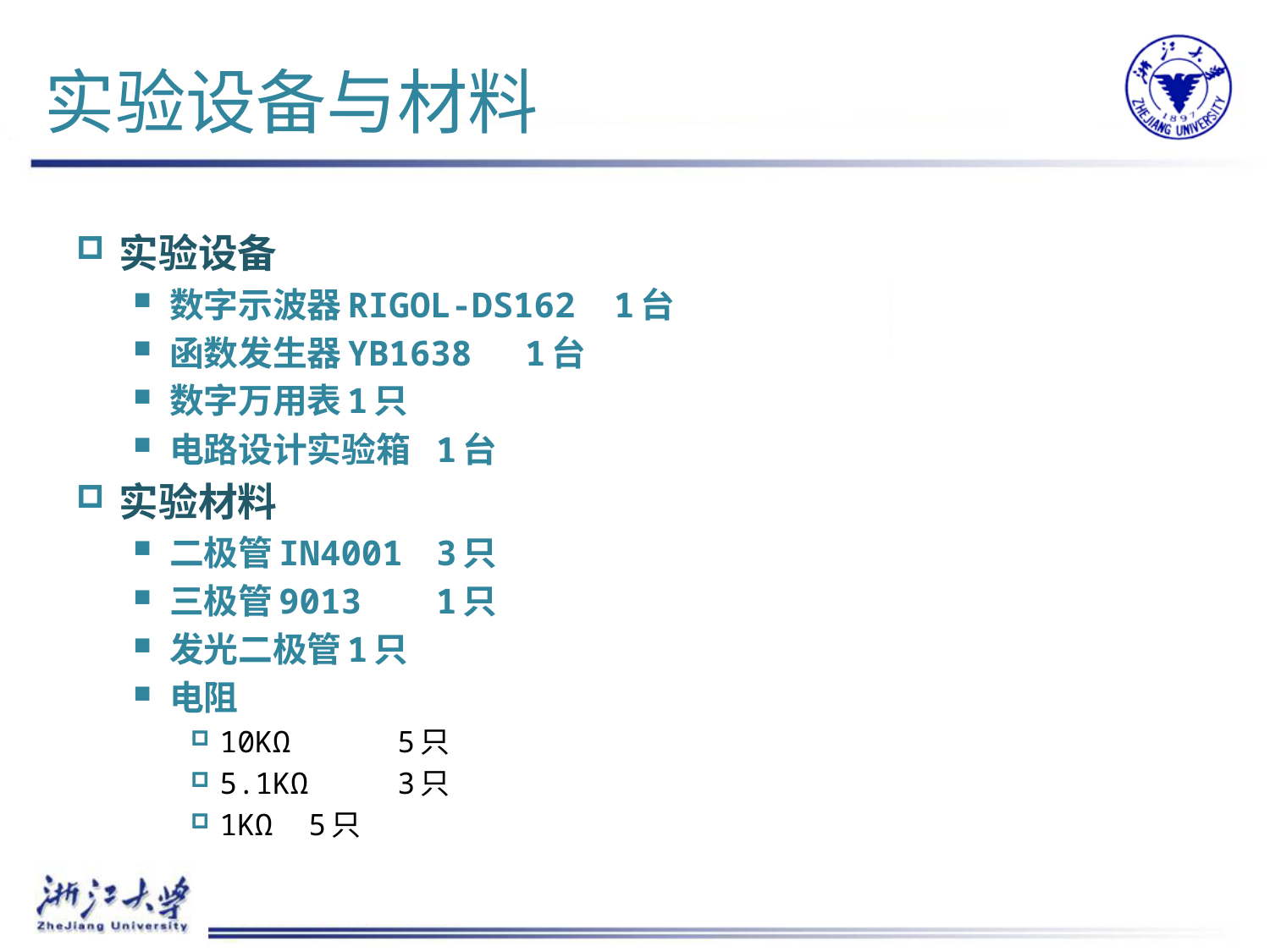

# 实验设备与材料
实验设备
数字示波器RIGOL-DS162	1台
函数发生器YB1638		1台
数字万用表			1只
电路设计实验箱			1台
实验材料
二极管IN4001		3只
三极管9013		1只
发光二极管		1只
电阻
10KΩ  		5只
5.1KΩ 		3只
1KΩ			5只